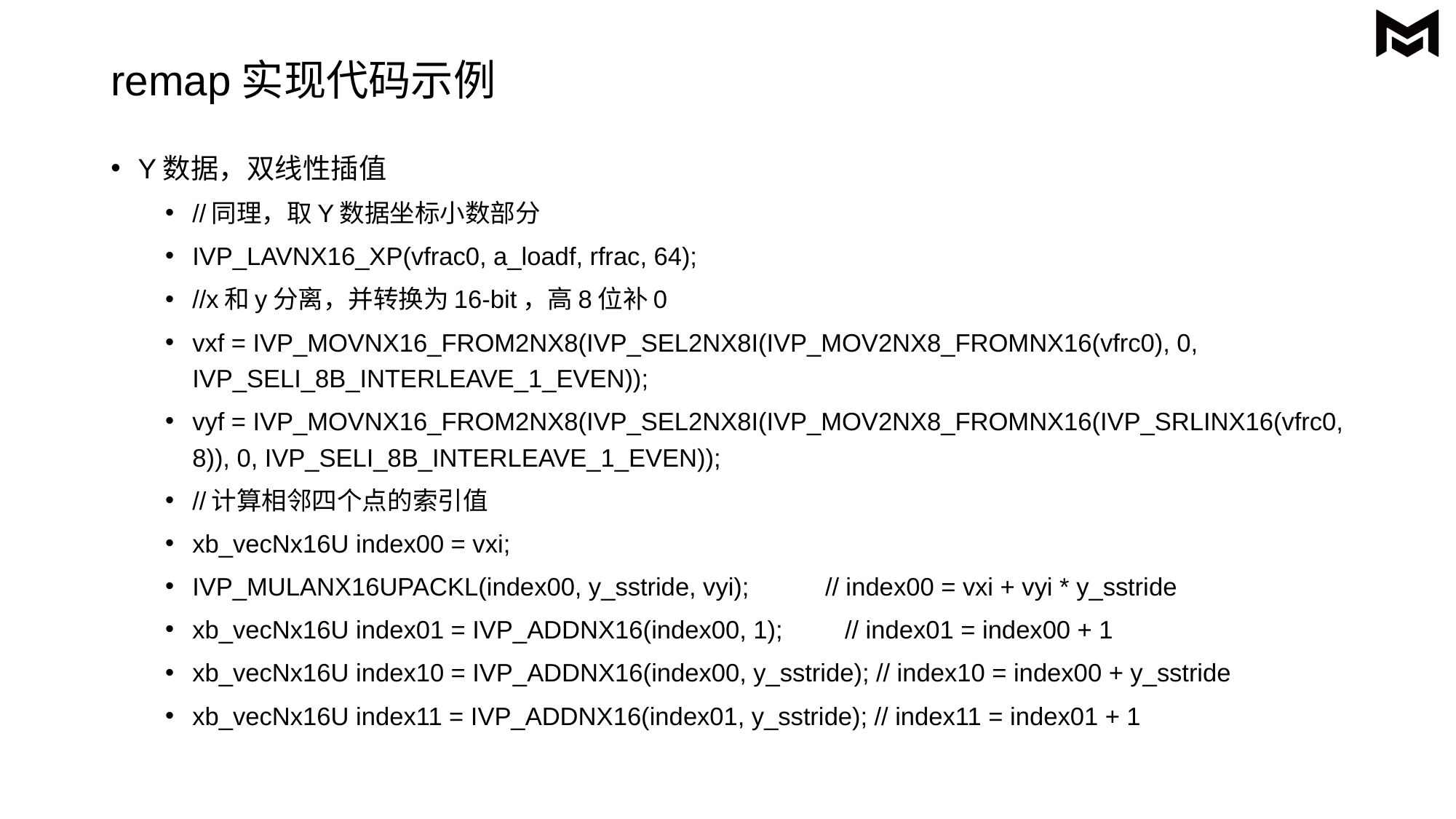

# remap实现代码示例
Y数据，双线性插值
//同理，取Y数据坐标小数部分
IVP_LAVNX16_XP(vfrac0, a_loadf, rfrac, 64);
//x和y分离，并转换为16-bit，高8位补0
vxf = IVP_MOVNX16_FROM2NX8(IVP_SEL2NX8I(IVP_MOV2NX8_FROMNX16(vfrc0), 0, IVP_SELI_8B_INTERLEAVE_1_EVEN));
vyf = IVP_MOVNX16_FROM2NX8(IVP_SEL2NX8I(IVP_MOV2NX8_FROMNX16(IVP_SRLINX16(vfrc0, 8)), 0, IVP_SELI_8B_INTERLEAVE_1_EVEN));
//计算相邻四个点的索引值
xb_vecNx16U index00 = vxi;
IVP_MULANX16UPACKL(index00, y_sstride, vyi);           // index00 = vxi + vyi * y_sstride
xb_vecNx16U index01 = IVP_ADDNX16(index00, 1);         // index01 = index00 + 1
xb_vecNx16U index10 = IVP_ADDNX16(index00, y_sstride); // index10 = index00 + y_sstride
xb_vecNx16U index11 = IVP_ADDNX16(index01, y_sstride); // index11 = index01 + 1